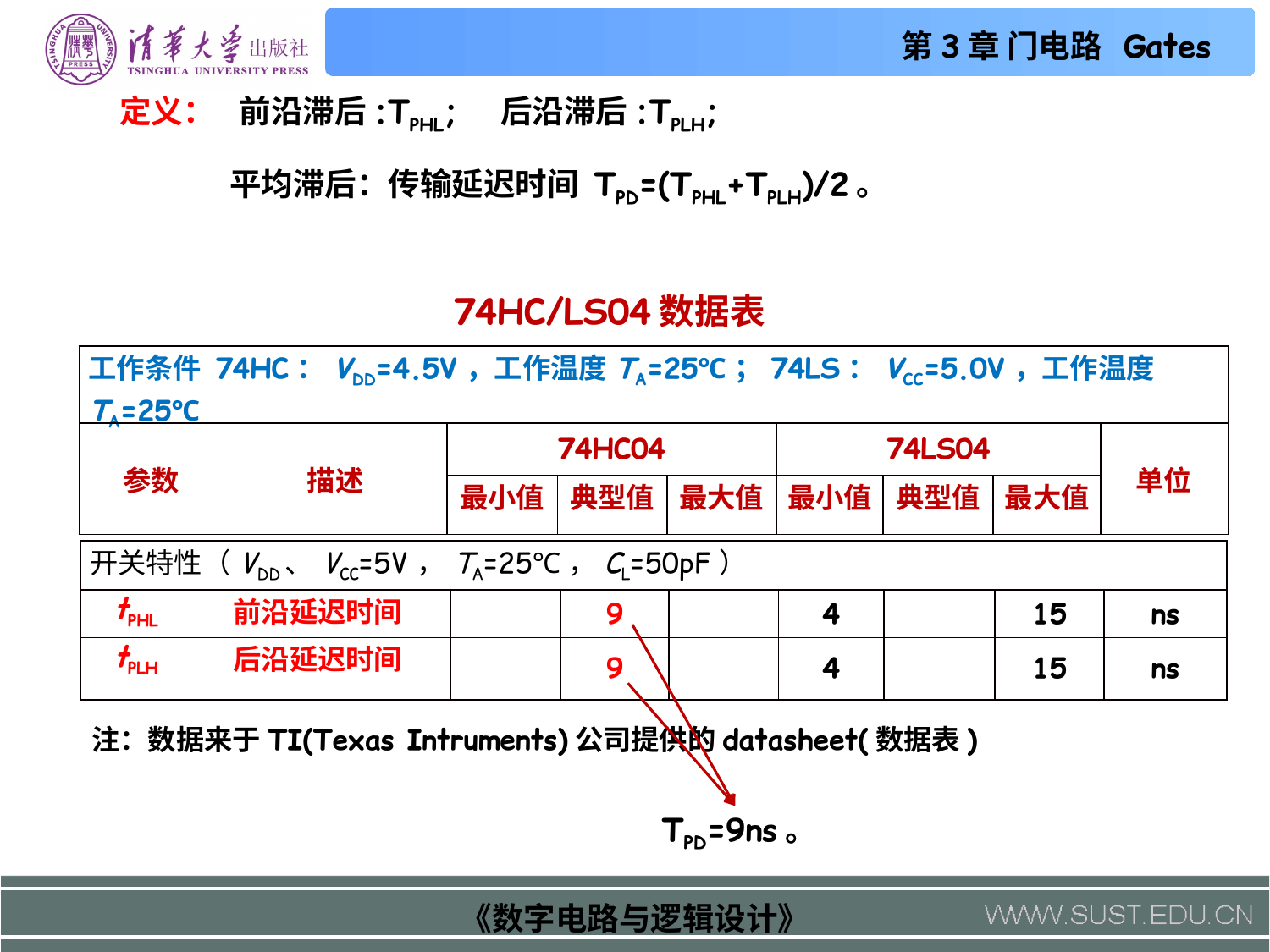

定义：
前沿滞后:TPHL;
后沿滞后:TPLH;
平均滞后：传输延迟时间 TPD=(TPHL+TPLH)/2。
74HC/LS04数据表
| 工作条件 74HC：VDD=4.5V，工作温度TA=25℃；74LS：VCC=5.0V，工作温度TA=25℃ |  |  |  |  |  |  |  |  |
| --- | --- | --- | --- | --- | --- | --- | --- | --- |
| 参数 | 描述 | 74HC04 |  |  | 74LS04 |  |  | 单位 |
|  |  | 最小值 | 典型值 | 最大值 | 最小值 | 典型值 | 最大值 |  |
| 开关特性（VDD、VCC=5V，TA=25℃，CL=50pF） |  |  |  |  |  |  |  |  |
| --- | --- | --- | --- | --- | --- | --- | --- | --- |
| tPHL | 前沿延迟时间 |  | 9 |  | 4 |  | 15 | ns |
| tPLH | 后沿延迟时间 |  | 9 |  | 4 |  | 15 | ns |
注：数据来于TI(Texas Intruments)公司提供的datasheet(数据表)
TPD=9ns。